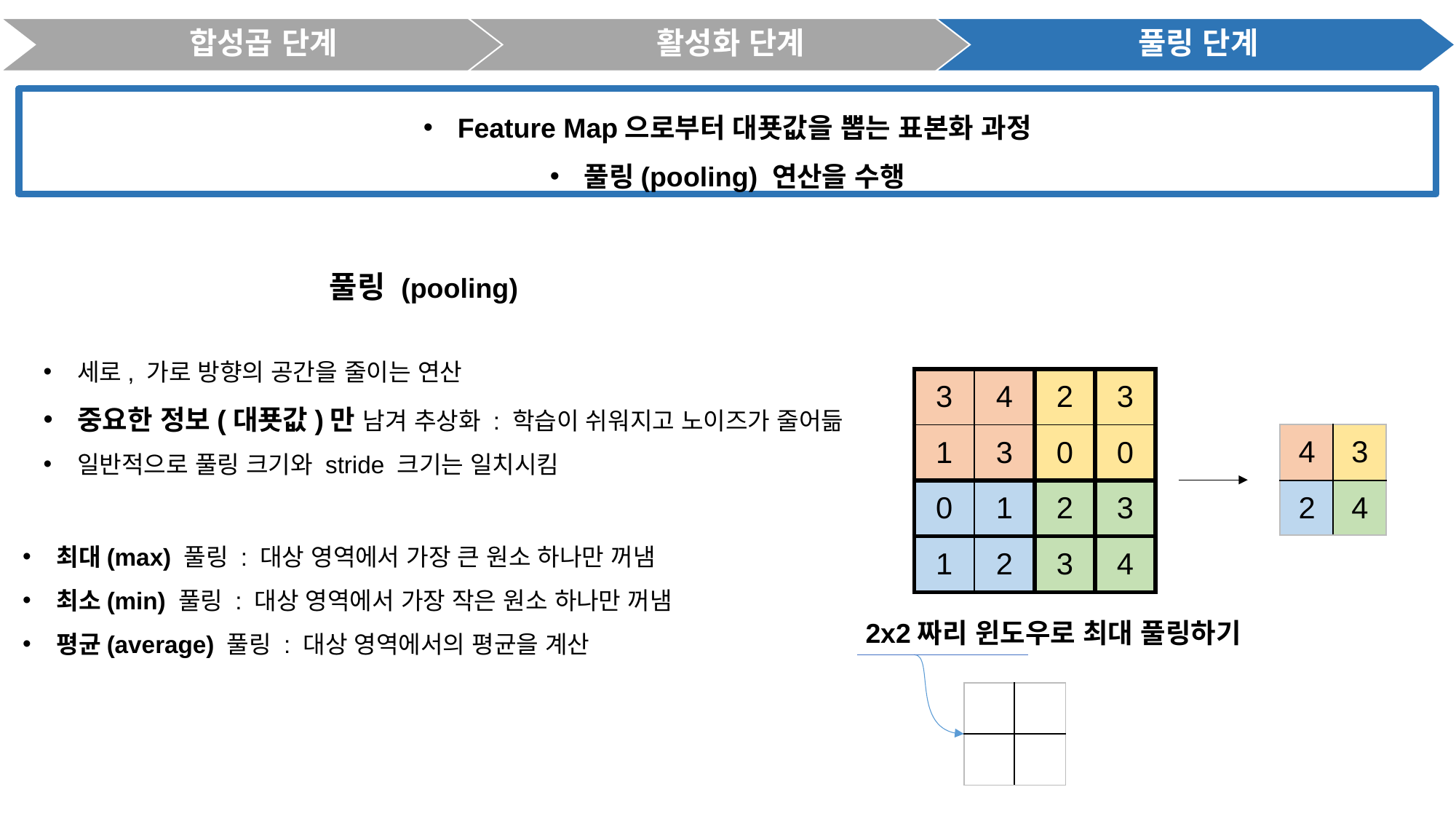

합성곱 단계
활성화 단계
풀링 단계
Feature Map으로부터 대푯값을 뽑는 표본화 과정
풀링(pooling) 연산을 수행
풀링 (pooling)
세로, 가로 방향의 공간을 줄이는 연산
중요한 정보(대푯값)만 남겨 추상화 : 학습이 쉬워지고 노이즈가 줄어듦
일반적으로 풀링 크기와 stride 크기는 일치시킴
| 3 | 4 | 2 | 3 |
| --- | --- | --- | --- |
| 1 | 3 | 0 | 0 |
| 0 | 1 | 2 | 3 |
| 1 | 2 | 3 | 4 |
| 4 | 3 |
| --- | --- |
| 2 | 4 |
최대(max) 풀링 : 대상 영역에서 가장 큰 원소 하나만 꺼냄
최소(min) 풀링 : 대상 영역에서 가장 작은 원소 하나만 꺼냄
평균(average) 풀링 : 대상 영역에서의 평균을 계산
2x2짜리 윈도우로 최대 풀링하기
|  |  |
| --- | --- |
|  |  |